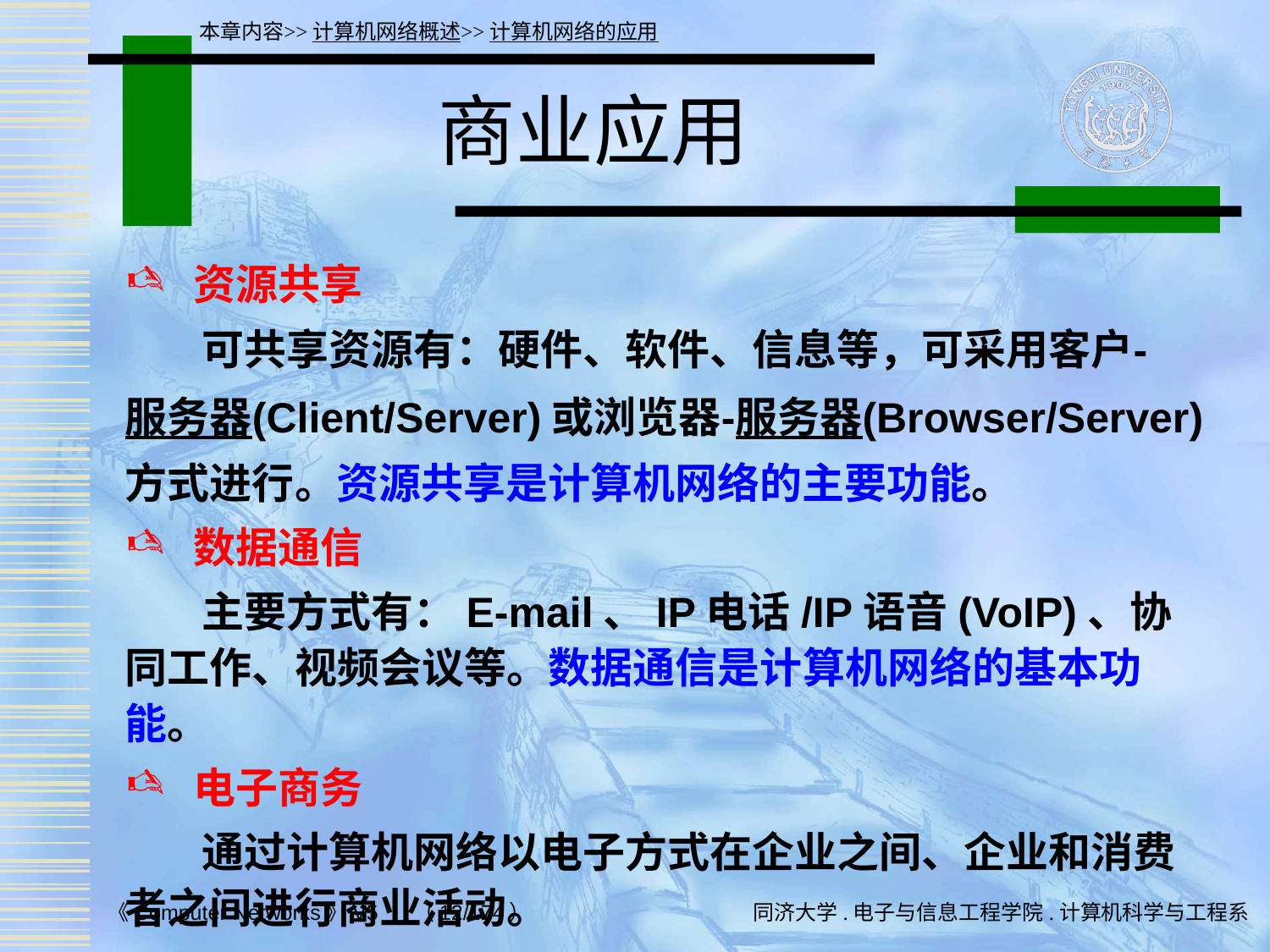

本章内容>>计算机网络概述>>计算机网络的应用
# 商业应用
  资源共享
       可共享资源有：硬件、软件、信息等，可采用客户-服务器(Client/Server)或浏览器-服务器(Browser/Server)方式进行。资源共享是计算机网络的主要功能。
  数据通信
       主要方式有：E-mail、IP电话/IP语音(VoIP)、协同工作、视频会议等。数据通信是计算机网络的基本功能。
  电子商务
       通过计算机网络以电子方式在企业之间、企业和消费者之间进行商业活动。